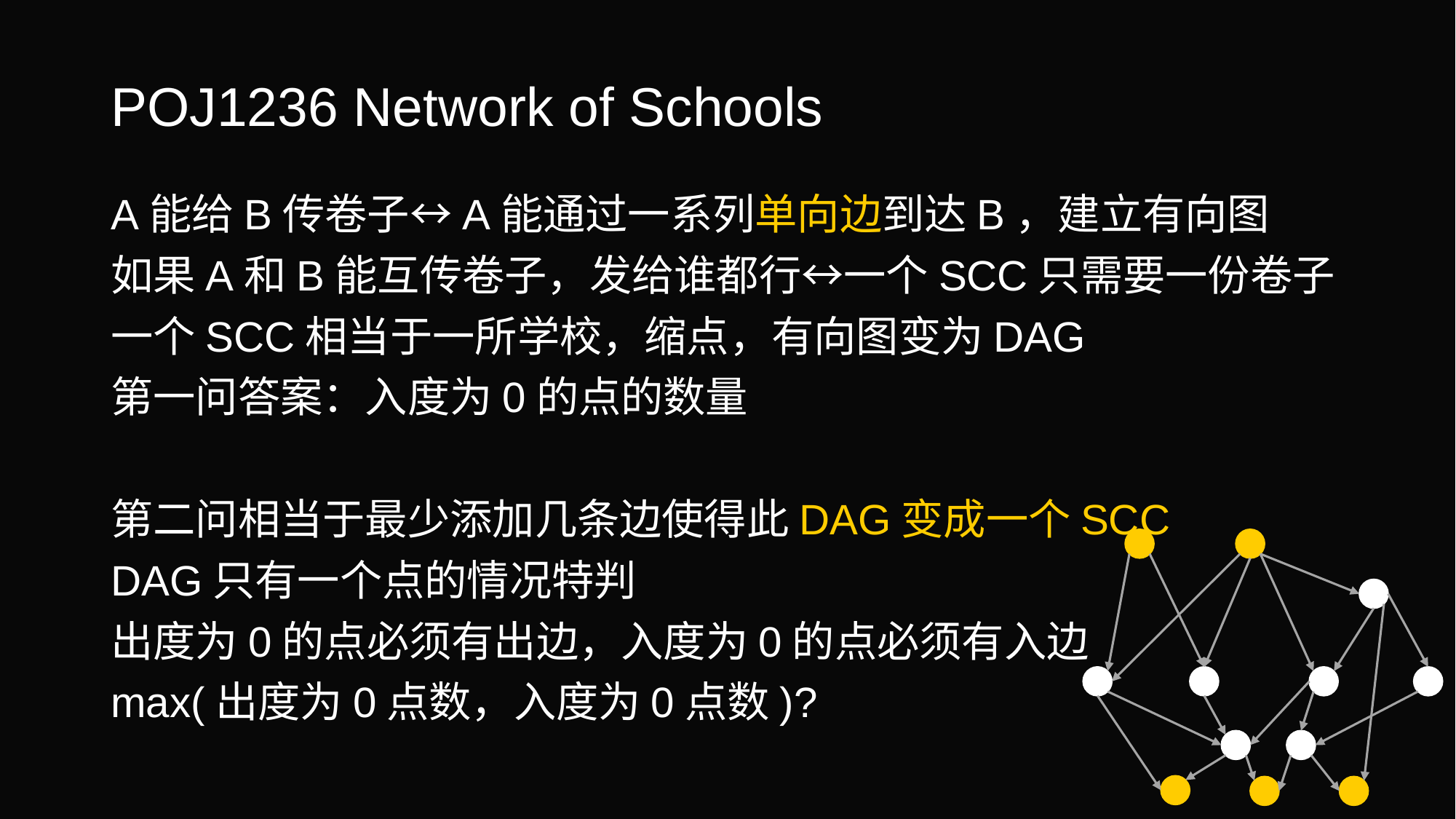

# POJ1236 Network of Schools
A能给B传卷子↔A能通过一系列单向边到达B，建立有向图
如果A和B能互传卷子，发给谁都行↔一个SCC只需要一份卷子
一个SCC相当于一所学校，缩点，有向图变为DAG
第一问答案：入度为0的点的数量

第二问相当于最少添加几条边使得此DAG变成一个SCC
DAG只有一个点的情况特判
出度为0的点必须有出边，入度为0的点必须有入边
max(出度为0点数，入度为0点数)?